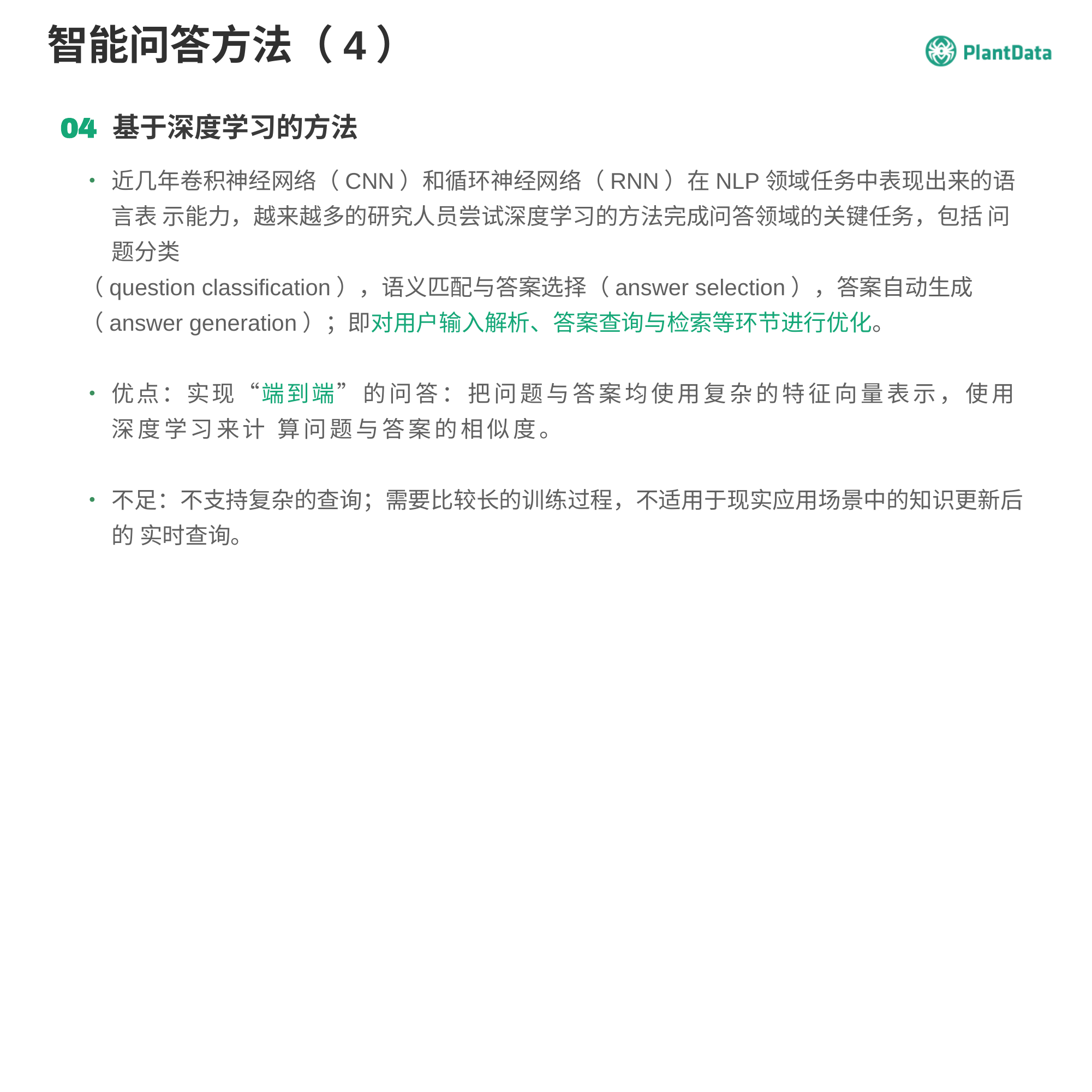

# 智能问答方法（4）
04 基于深度学习的方法

•	近几年卷积神经网络（CNN）和循环神经网络（RNN）在NLP领域任务中表现出来的语言表 示能力，越来越多的研究人员尝试深度学习的方法完成问答领域的关键任务，包括 问题分类

（question classification），语义匹配与答案选择（answer selection），答案自动生成

（answer generation）；即对用户输入解析、答案查询与检索等环节进行优化。

•	优点：实现“端到端”的问答：把问题与答案均使用复杂的特征向量表示，使用深度学习来计 算问题与答案的相似度。

•	不足：不支持复杂的查询；需要比较长的训练过程，不适用于现实应用场景中的知识更新后的 实时查询。